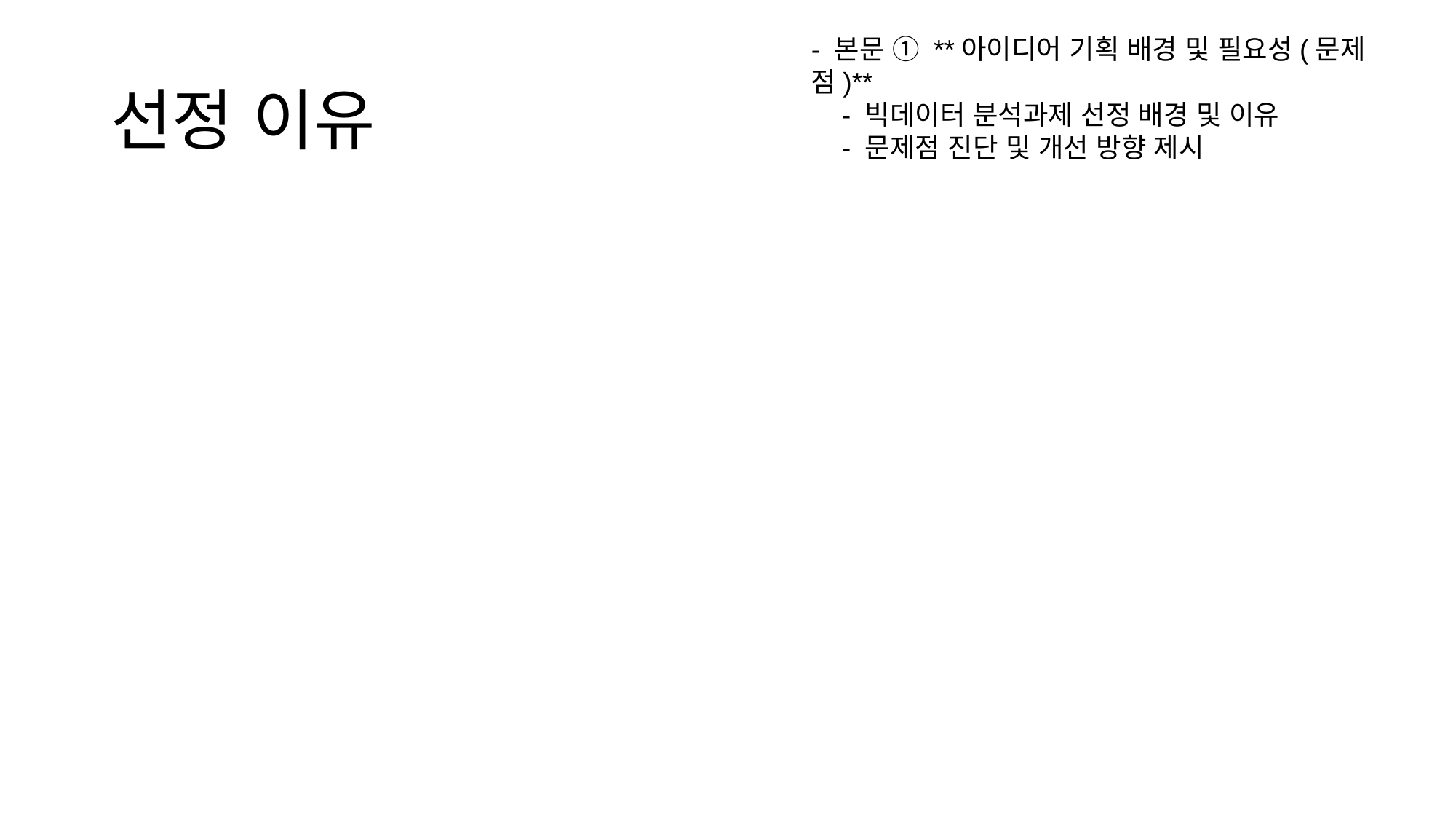

- 본문 ① **아이디어 기획 배경 및 필요성(문제점)**
    - 빅데이터 분석과제 선정 배경 및 이유
    - 문제점 진단 및 개선 방향 제시
# 선정 이유